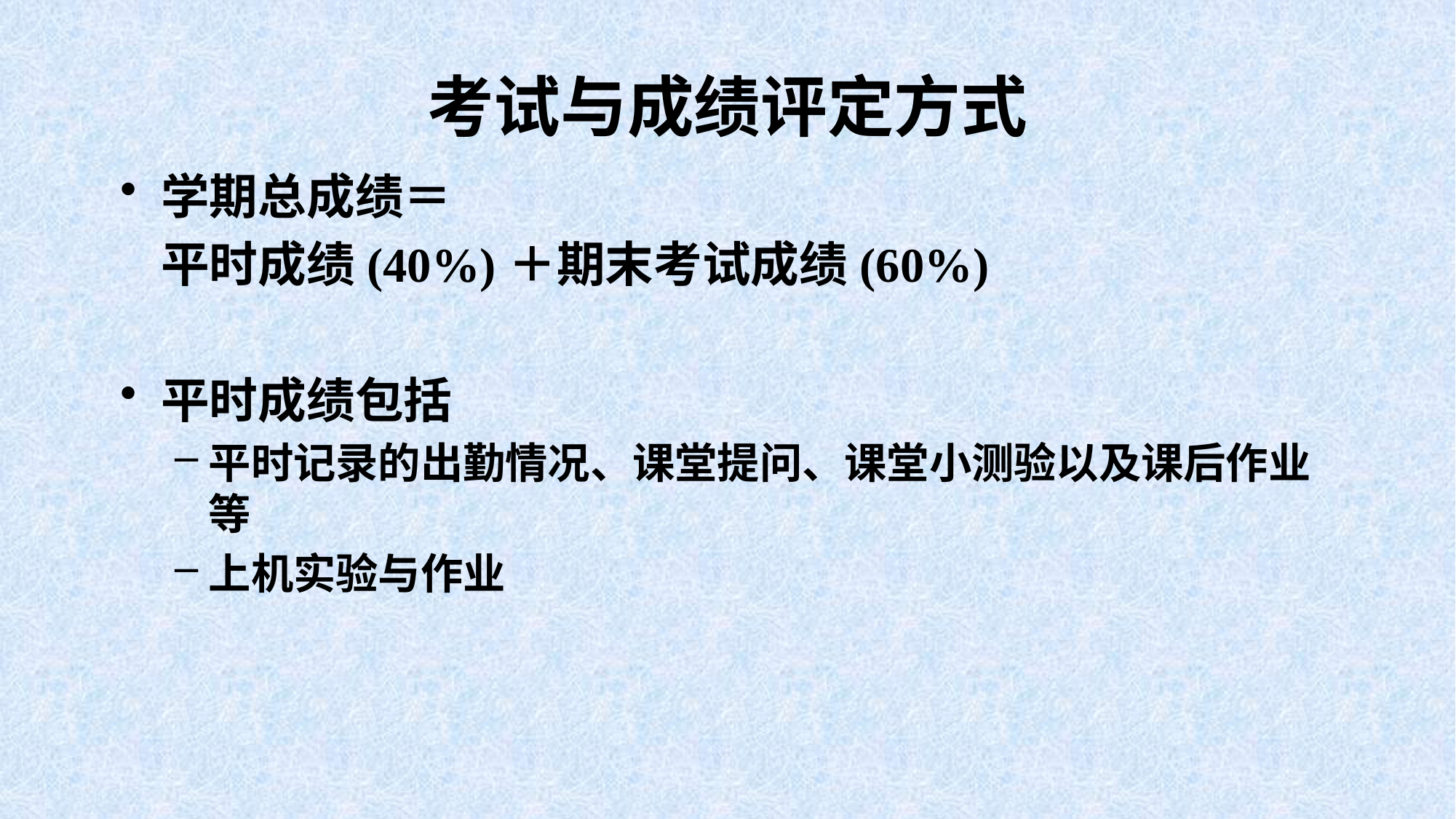

# 考试与成绩评定方式
学期总成绩＝
	平时成绩(40%)＋期末考试成绩(60%)

平时成绩包括
平时记录的出勤情况、课堂提问、课堂小测验以及课后作业等
上机实验与作业